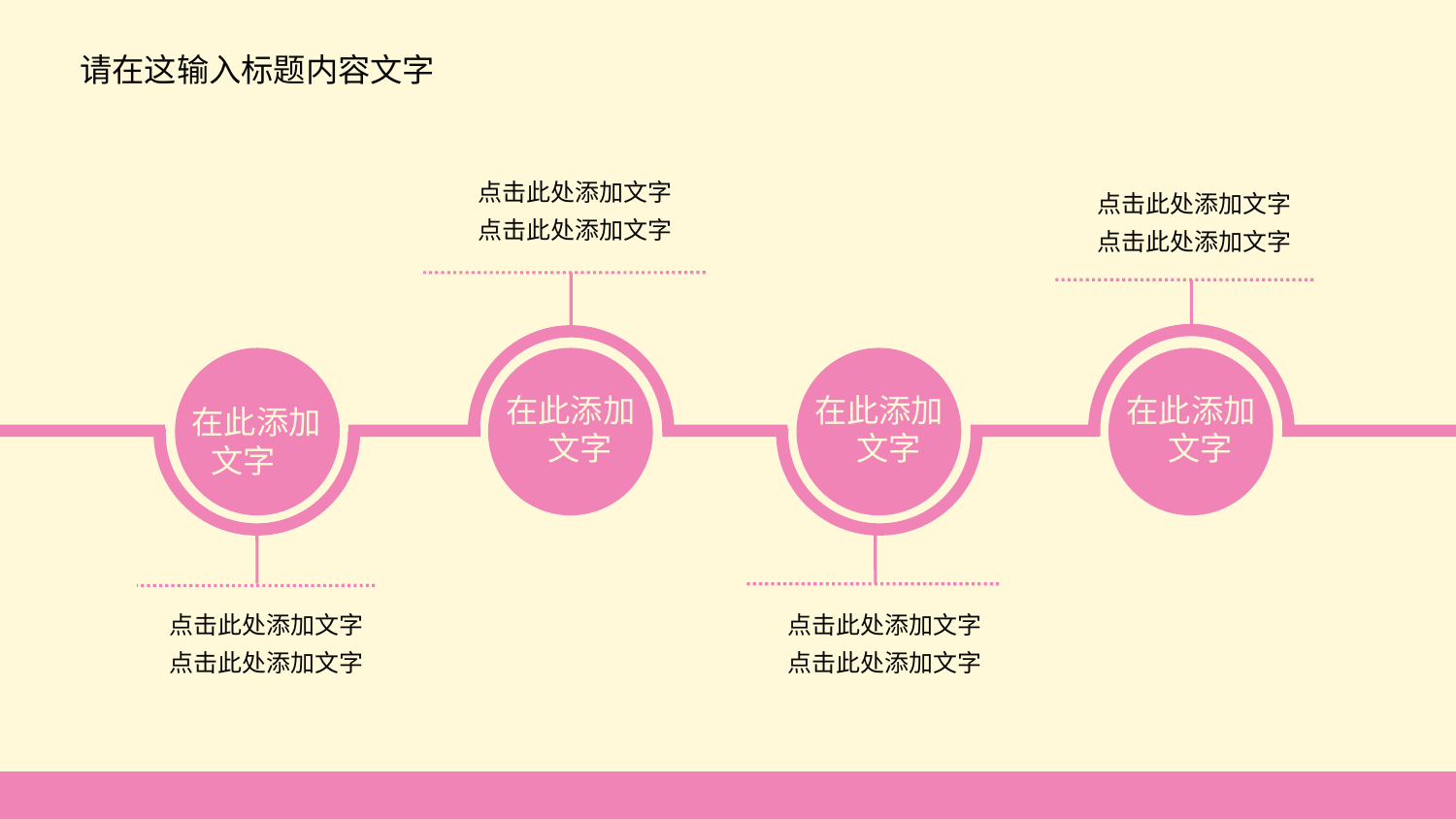

请在这输入标题内容文字
点击此处添加文字
点击此处添加文字
点击此处添加文字
点击此处添加文字

在此添加文字

在此添加文字

在此添加文字

在此添加文字

点击此处添加文字
点击此处添加文字

点击此处添加文字
点击此处添加文字